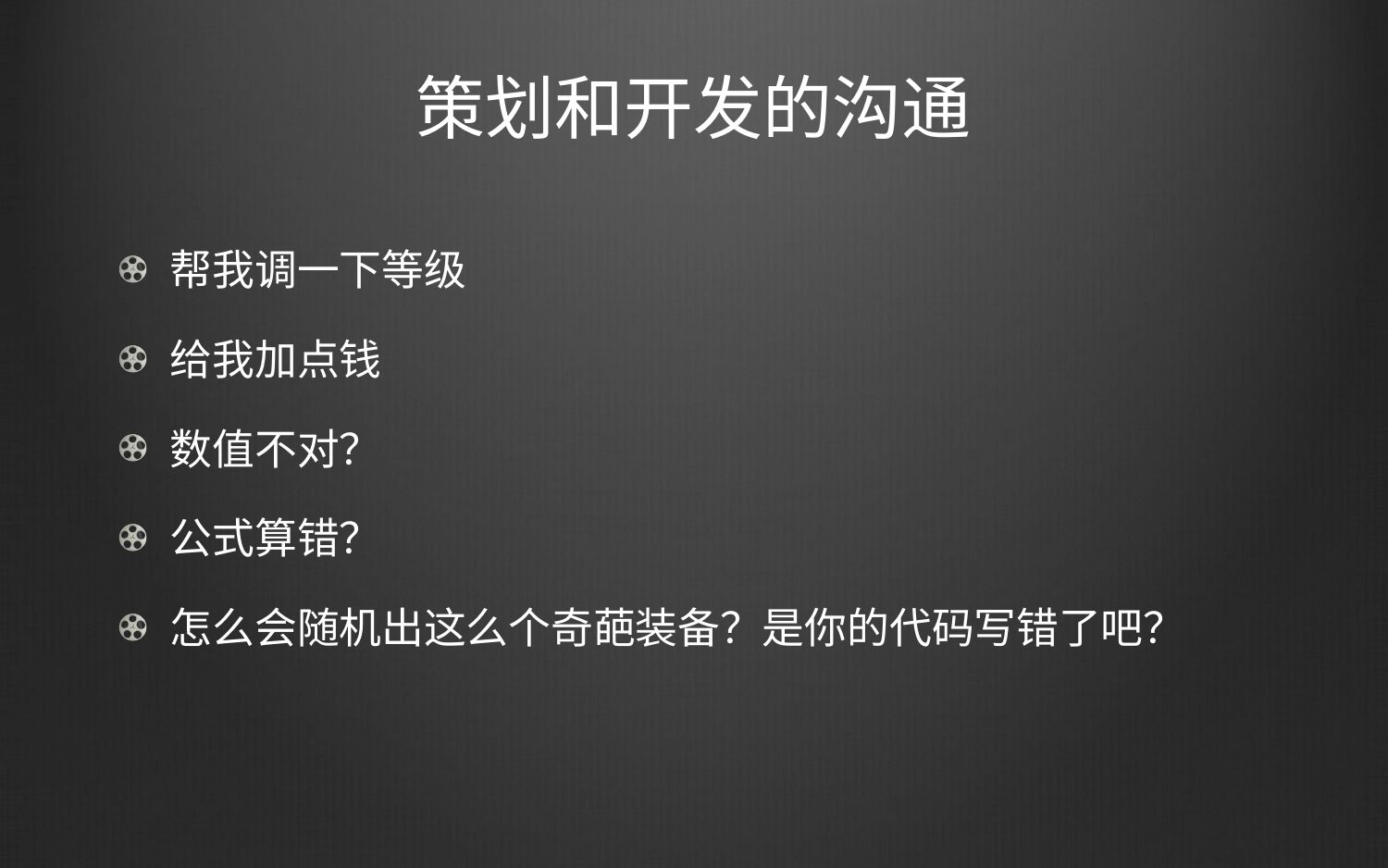

# 策划和开发的沟通
帮我调一下等级
给我加点钱
数值不对？
公式算错？
怎么会随机出这么个奇葩装备？是你的代码写错了吧？